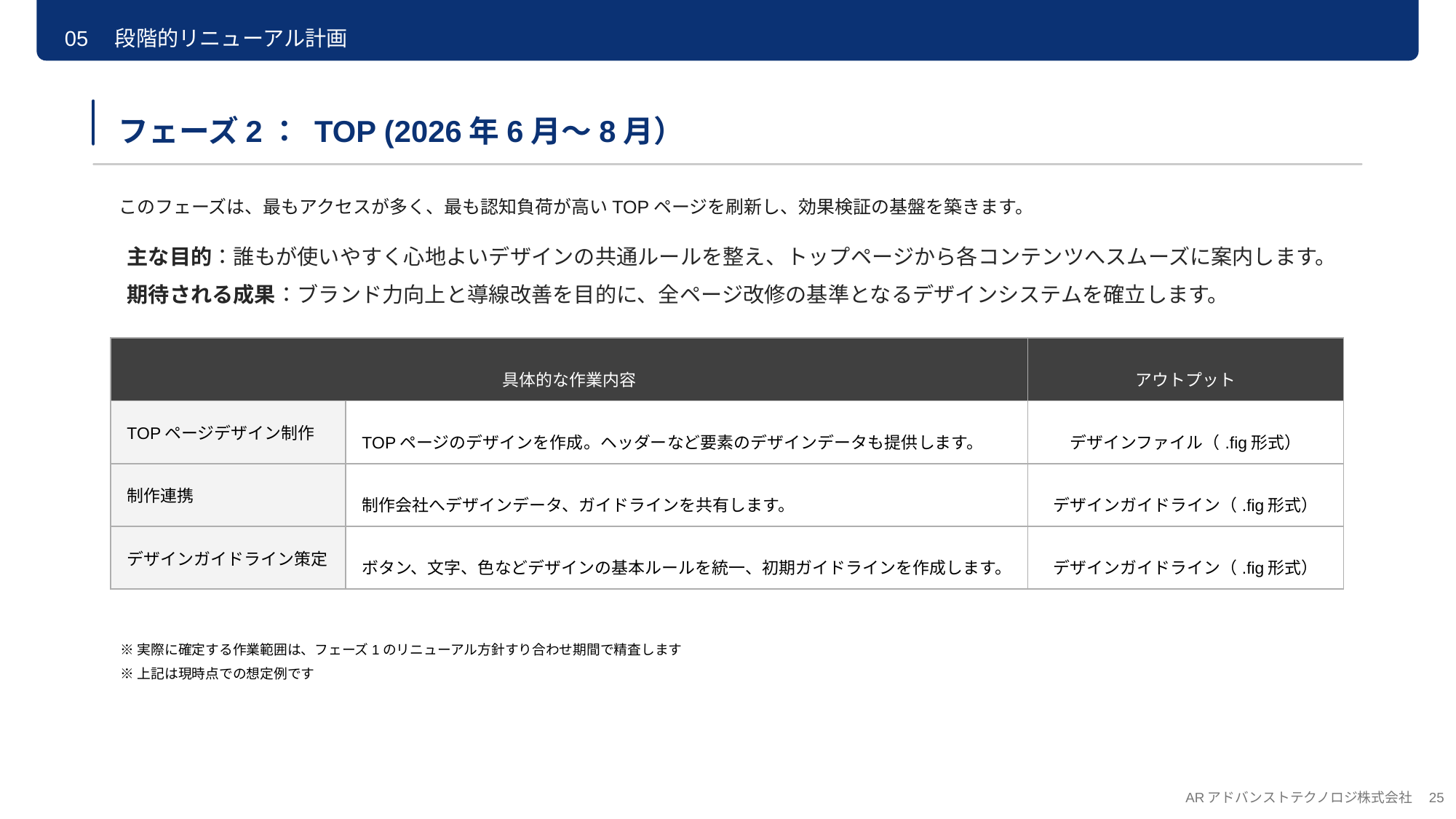

05　段階的リニューアル計画
フェーズ2： TOP (2026年6月〜8月）
このフェーズは、最もアクセスが多く、最も認知負荷が高いTOPページを刷新し、効果検証の基盤を築きます。
主な目的：誰もが使いやすく心地よいデザインの共通ルールを整え、トップページから各コンテンツへスムーズに案内します。期待される成果：ブランド力向上と導線改善を目的に、全ページ改修の基準となるデザインシステムを確立します。
| 具体的な作業内容 |  | アウトプット |
| --- | --- | --- |
| TOPページデザイン制作 | TOPページのデザインを作成。ヘッダーなど要素のデザインデータも提供します。 | デザインファイル（.fig形式） |
| 制作連携 | 制作会社へデザインデータ、ガイドラインを共有します。 | デザインガイドライン（.fig形式） |
| デザインガイドライン策定 | ボタン、文字、色などデザインの基本ルールを統一、初期ガイドラインを作成します。 | デザインガイドライン（.fig形式） |
※実際に確定する作業範囲は、フェーズ1のリニューアル方針すり合わせ期間で精査します​
※上記は現時点での想定例です​
ARアドバンストテクノロジ株式会社　25